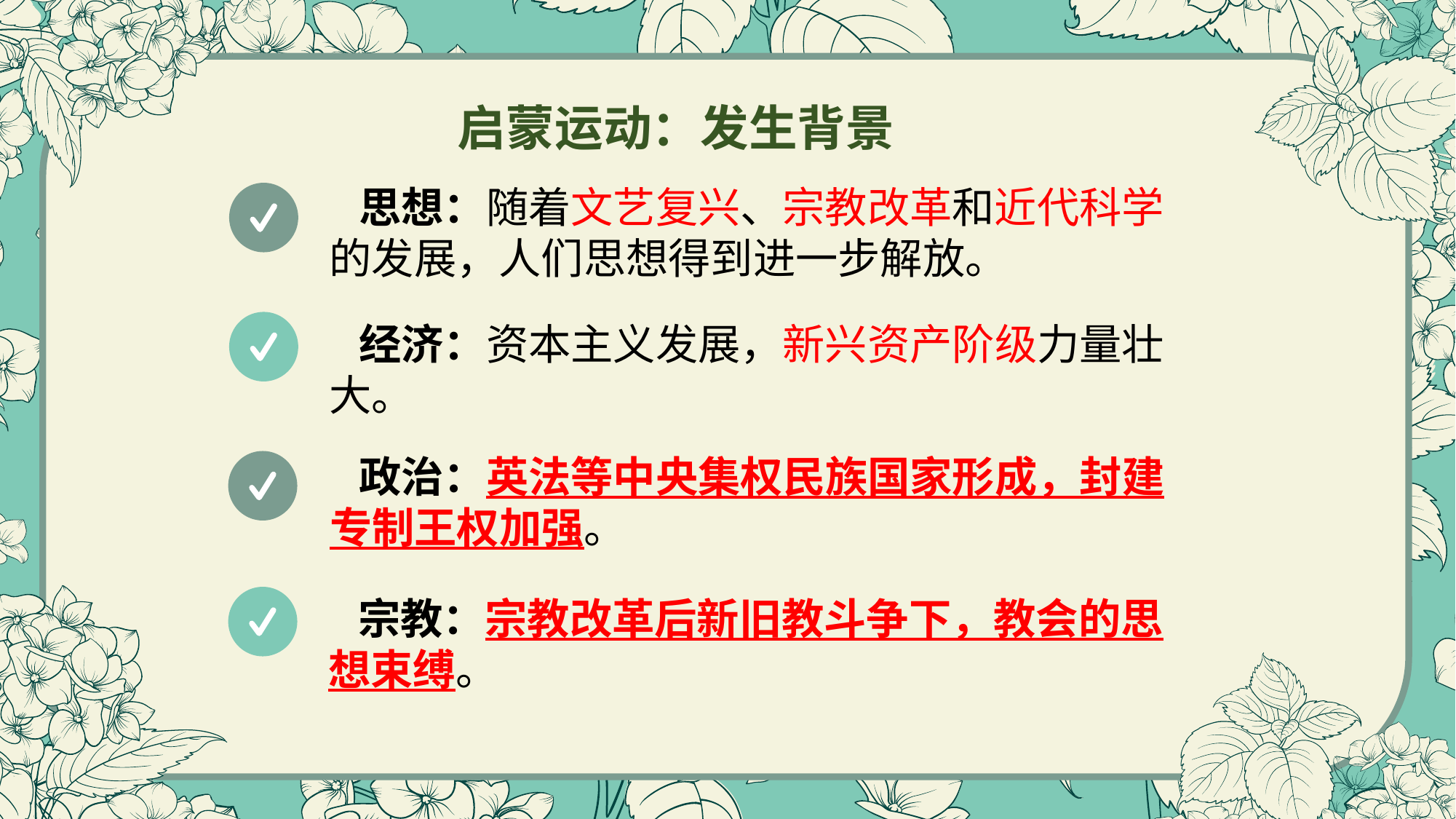

启蒙运动：发生背景
  思想：随着文艺复兴、宗教改革和近代科学的发展，人们思想得到进一步解放。

  经济：资本主义发展，新兴资产阶级力量壮大。
  政治：英法等中央集权民族国家形成，封建专制王权加强。

  宗教：宗教改革后新旧教斗争下，教会的思想束缚。